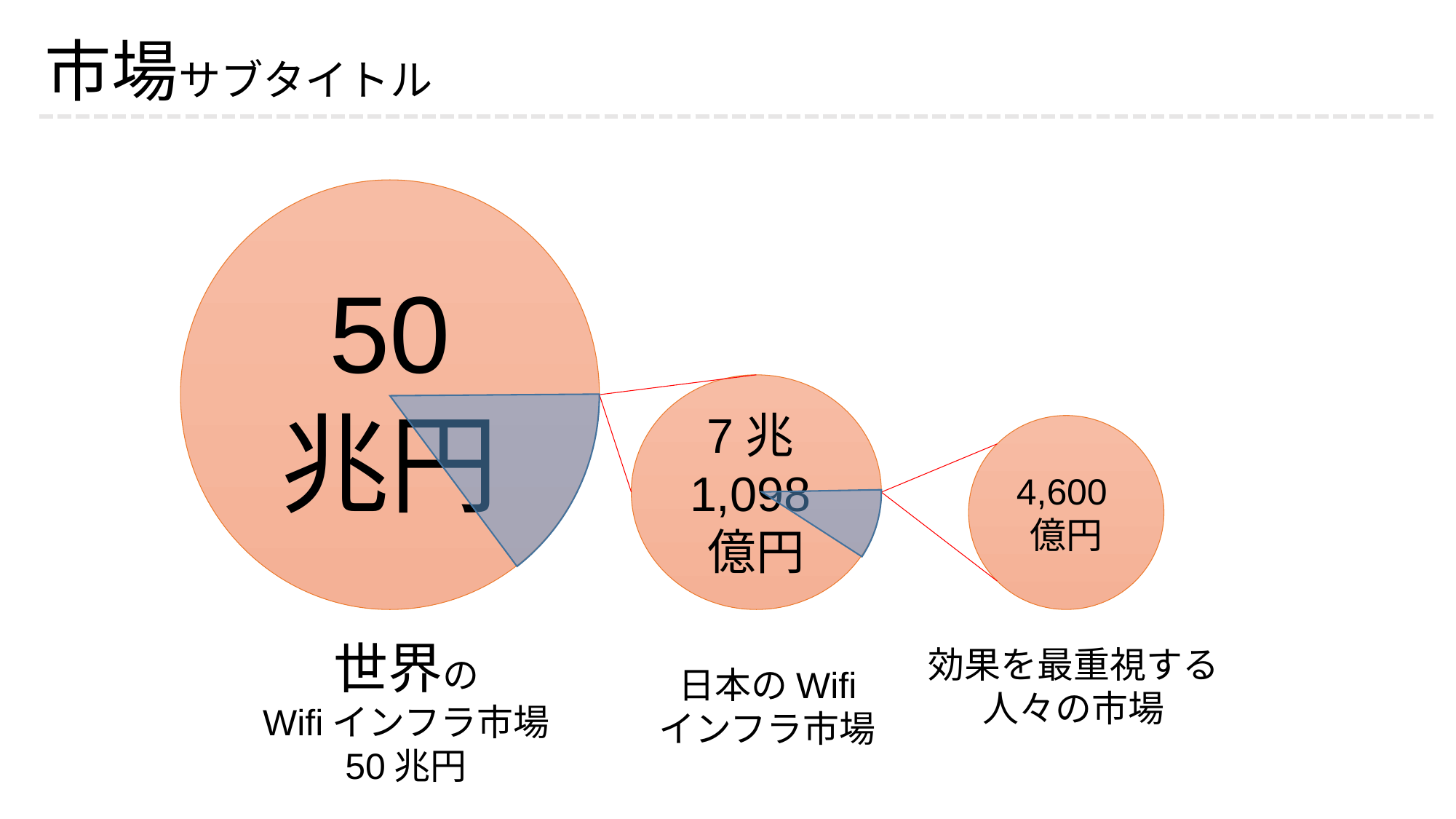

# 市場サブタイトル
50
兆円

7兆1,098億円
4,600億円
効果を最重視する人々の市場
日本のWifi
インフラ市場
世界の
Wifiインフラ市場
50兆円